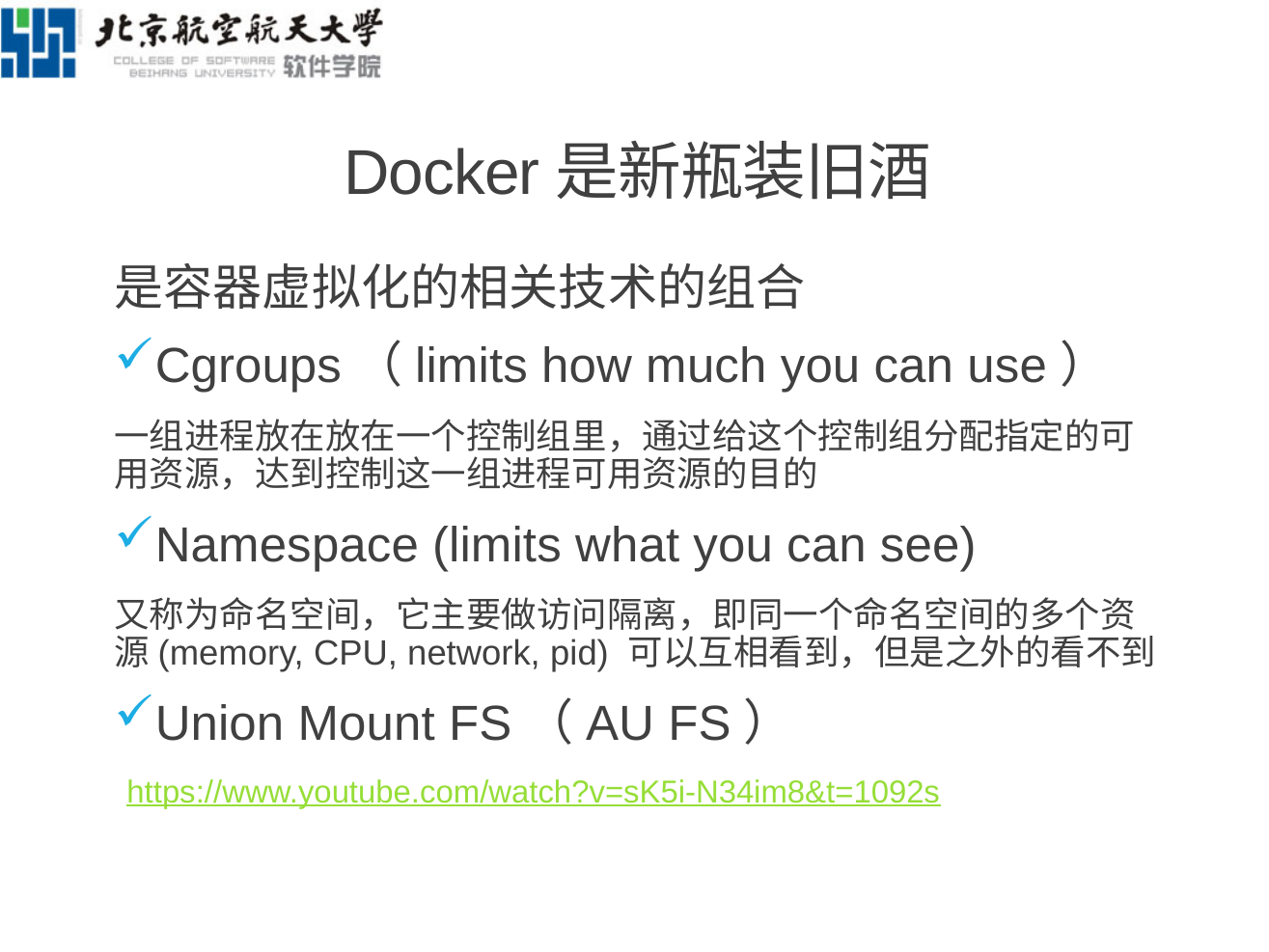

# Docker是新瓶装旧酒
是容器虚拟化的相关技术的组合
Cgroups（limits how much you can use）
一组进程放在放在一个控制组里，通过给这个控制组分配指定的可用资源，达到控制这一组进程可用资源的目的
Namespace (limits what you can see)
又称为命名空间，它主要做访问隔离，即同一个命名空间的多个资源(memory, CPU, network, pid) 可以互相看到，但是之外的看不到
Union Mount FS（AU FS）
https://www.youtube.com/watch?v=sK5i-N34im8&t=1092s